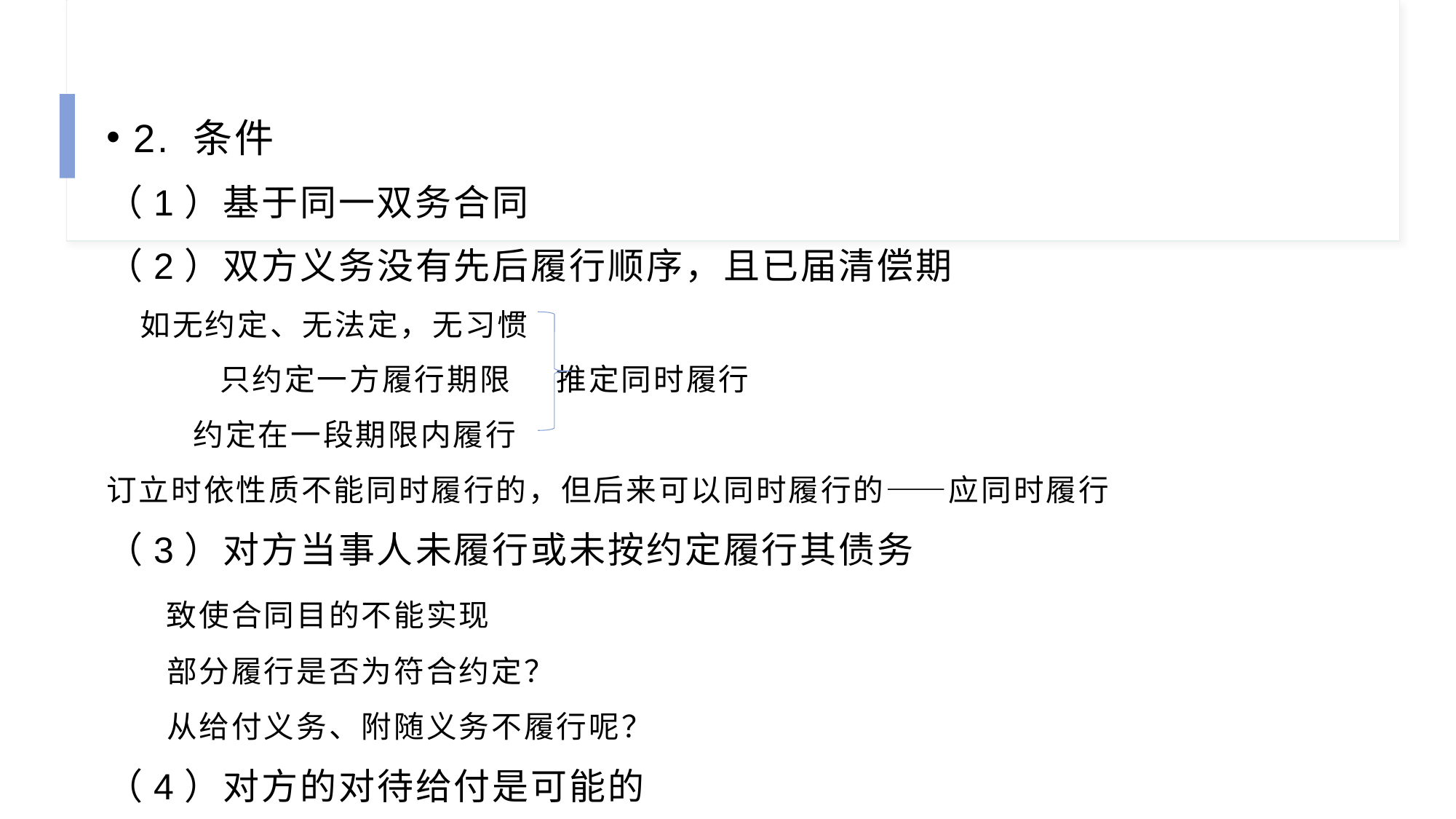

2. 条件
（1）基于同一双务合同
（2）双方义务没有先后履行顺序，且已届清偿期
   如无约定、无法定，无习惯
            只约定一方履行期限     推定同时履行
         约定在一段期限内履行
订立时依性质不能同时履行的，但后来可以同时履行的——应同时履行
（3）对方当事人未履行或未按约定履行其债务
     致使合同目的不能实现
      部分履行是否为符合约定？
      从给付义务、附随义务不履行呢？
（4）对方的对待给付是可能的